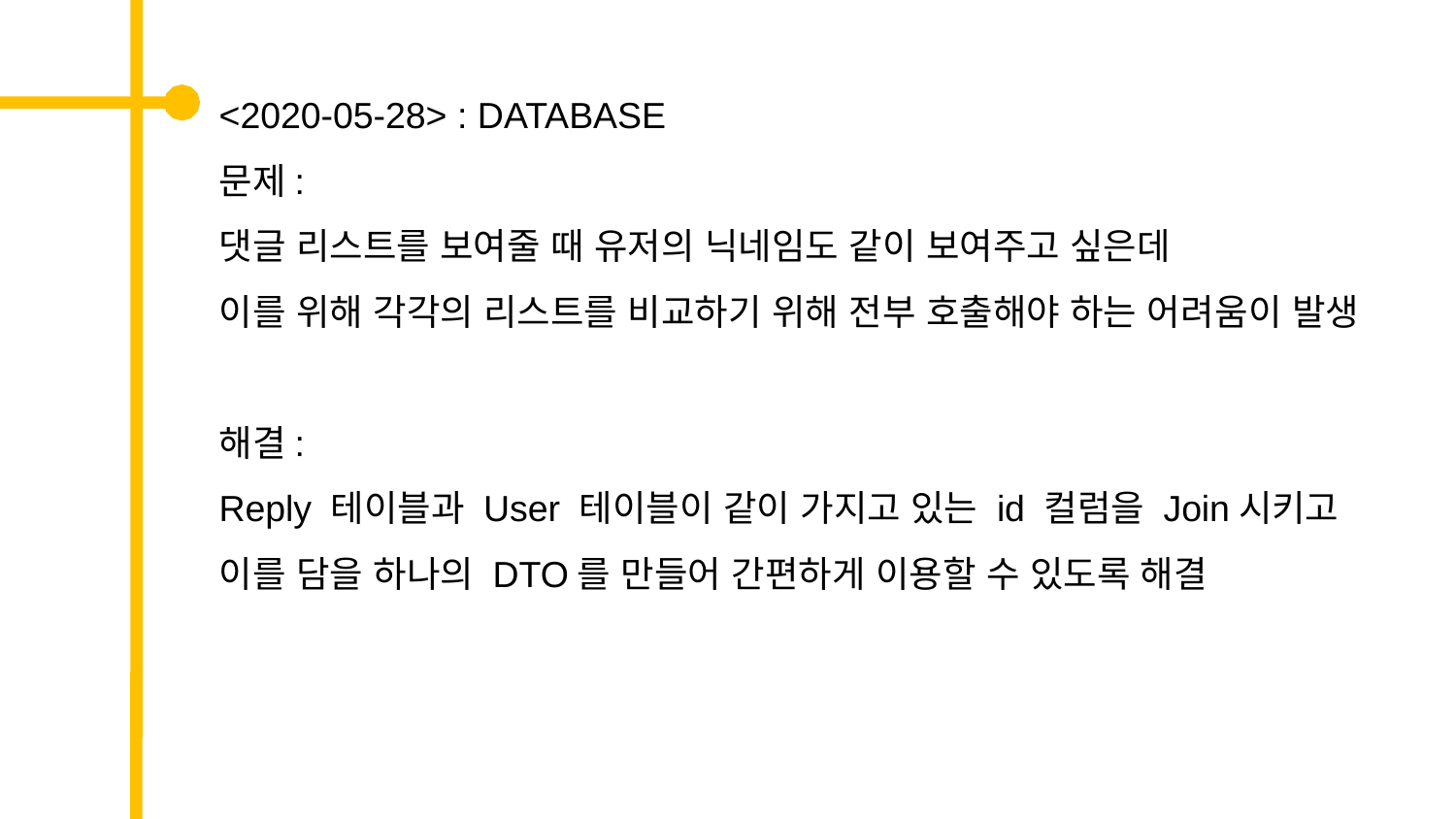

<2020-05-28> : DATABASE
문제:
댓글 리스트를 보여줄 때 유저의 닉네임도 같이 보여주고 싶은데
이를 위해 각각의 리스트를 비교하기 위해 전부 호출해야 하는 어려움이 발생

해결:
Reply 테이블과 User 테이블이 같이 가지고 있는 id 컬럼을 Join시키고
이를 담을 하나의 DTO를 만들어 간편하게 이용할 수 있도록 해결